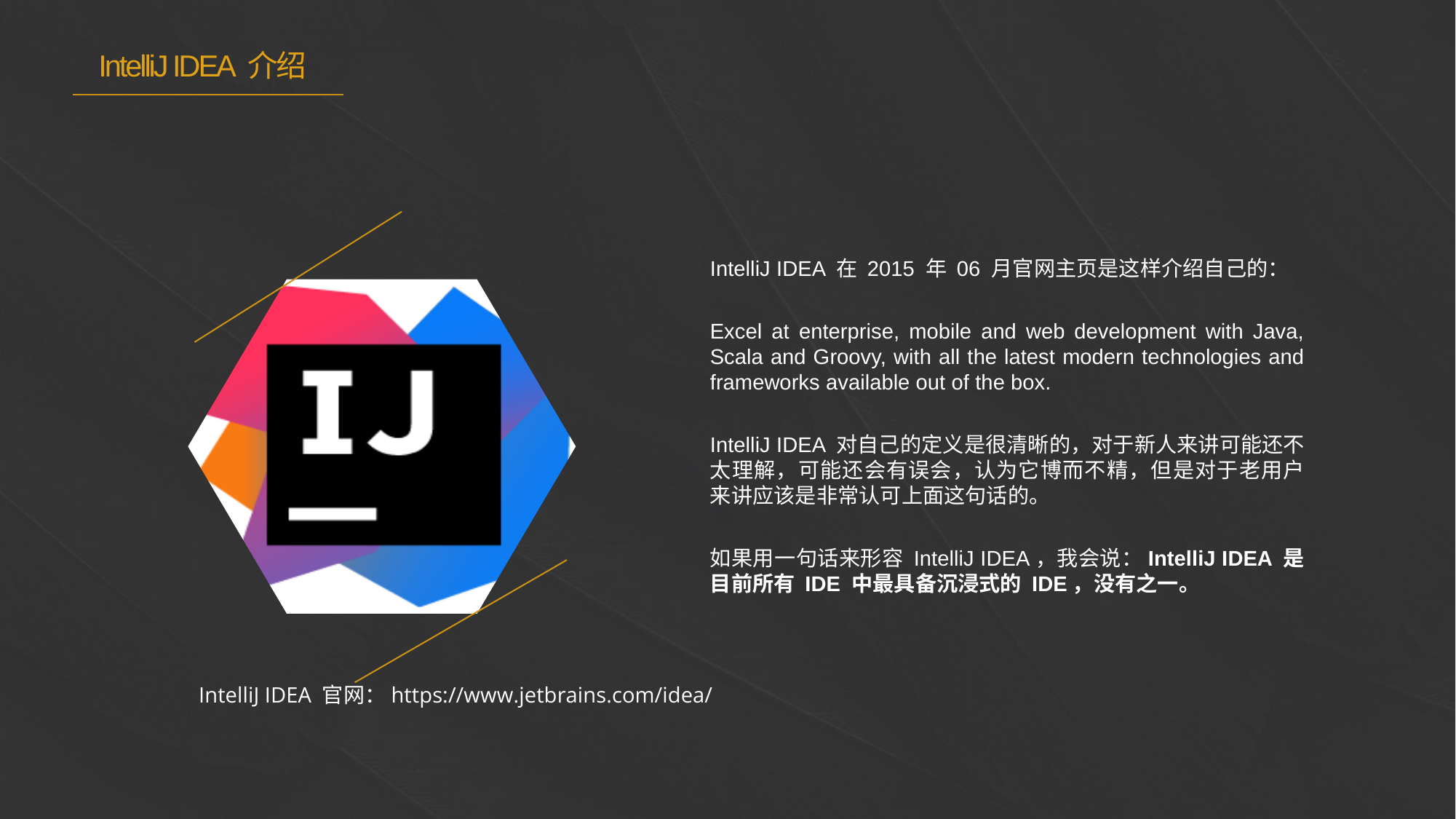

IntelliJ IDEA 介绍

e7d195523061f1c0205959036996ad55c215b892a7aac5c0B9ADEF7896FB48F2EF97163A2DE1401E1875DEDC438B7864AD24CA23553DBBBD975DAF4CAD4A2592689FFB6CEE59FFA55B2702D0E5EE29CDFC0DD98BC7D6A39A64D3162AEA17DB19B9B9A87D0E9A0C5838999CD047764B32476FB53FC54D3671B43638F8C25D9EC95BB52BCC6C1CB3F6DE41EB0266A54822
IntelliJ IDEA 在 2015 年 06 月官网主页是这样介绍自己的：

Excel at enterprise, mobile and web development with Java, Scala and Groovy, with all the latest modern technologies and frameworks available out of the box.
IntelliJ IDEA 对自己的定义是很清晰的，对于新人来讲可能还不太理解，可能还会有误会，认为它博而不精，但是对于老用户来讲应该是非常认可上面这句话的。
如果用一句话来形容 IntelliJ IDEA，我会说：IntelliJ IDEA 是目前所有 IDE 中最具备沉浸式的 IDE，没有之一。

IntelliJ IDEA 官网：https://www.jetbrains.com/idea/